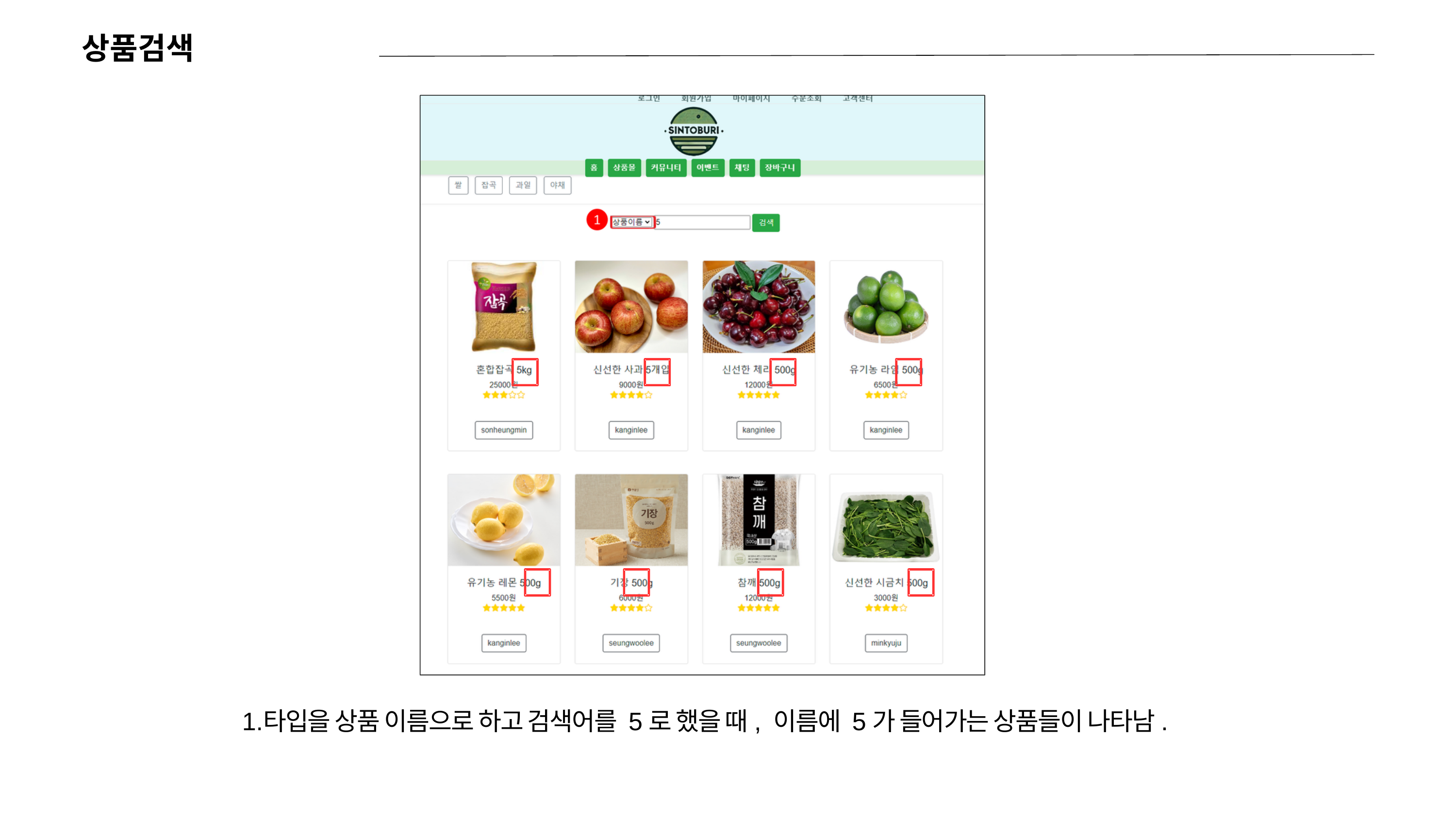

상품검색

타입을 상품 이름으로 하고 검색어를 5로 했을 때, 이름에 5가 들어가는 상품들이 나타남.